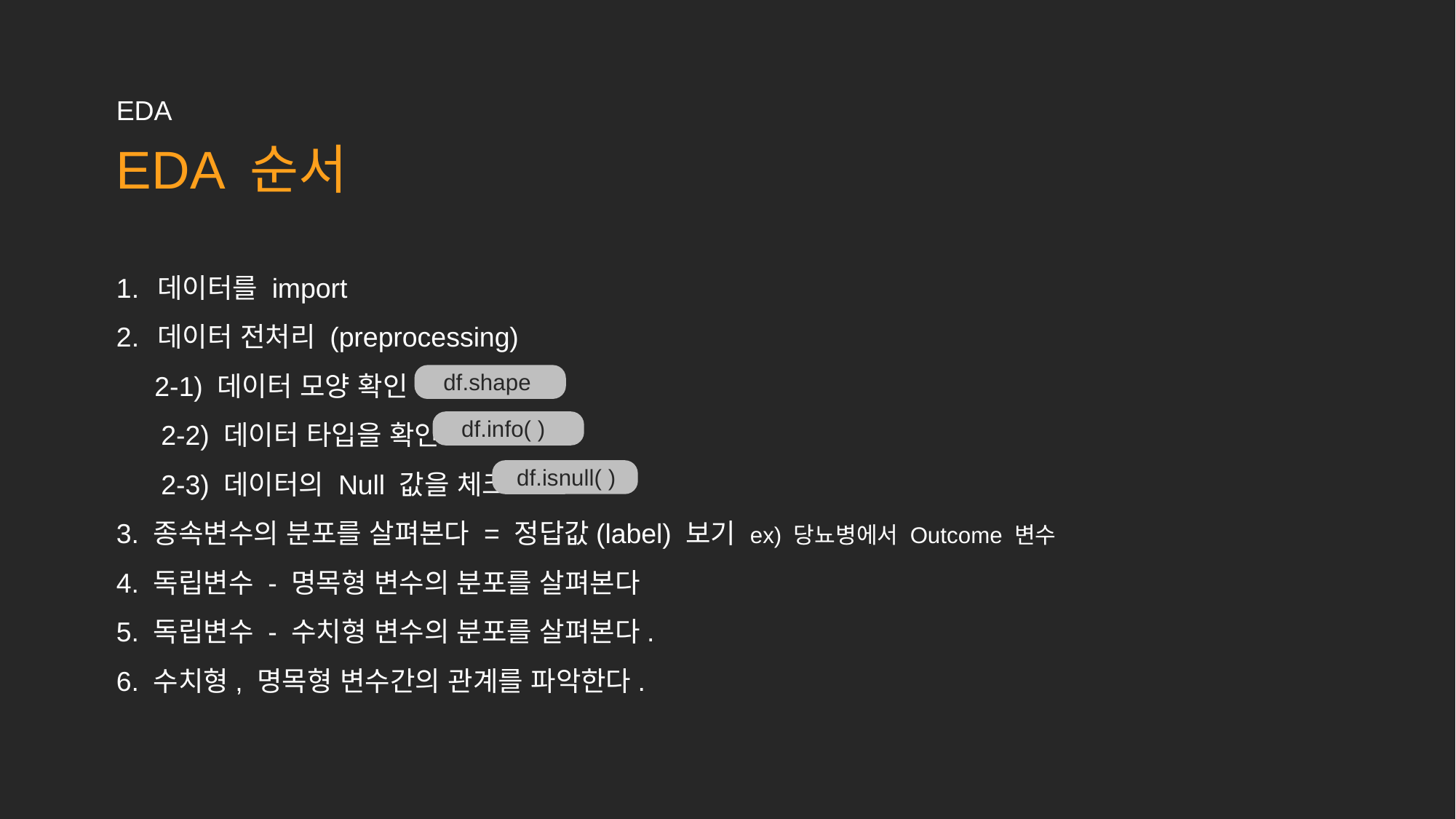

EDA
EDA 순서
데이터를 import
데이터 전처리 (preprocessing)
     2-1) 데이터 모양 확인
     2-2) 데이터 타입을 확인
     2-3) 데이터의 Null 값을 체크
3. 종속변수의 분포를 살펴본다 = 정답값(label) 보기 ex) 당뇨병에서 Outcome 변수
4. 독립변수 - 명목형 변수의 분포를 살펴본다
5. 독립변수 - 수치형 변수의 분포를 살펴본다.
6. 수치형, 명목형 변수간의 관계를 파악한다.
df.shape

df.info( )

df.isnull( )